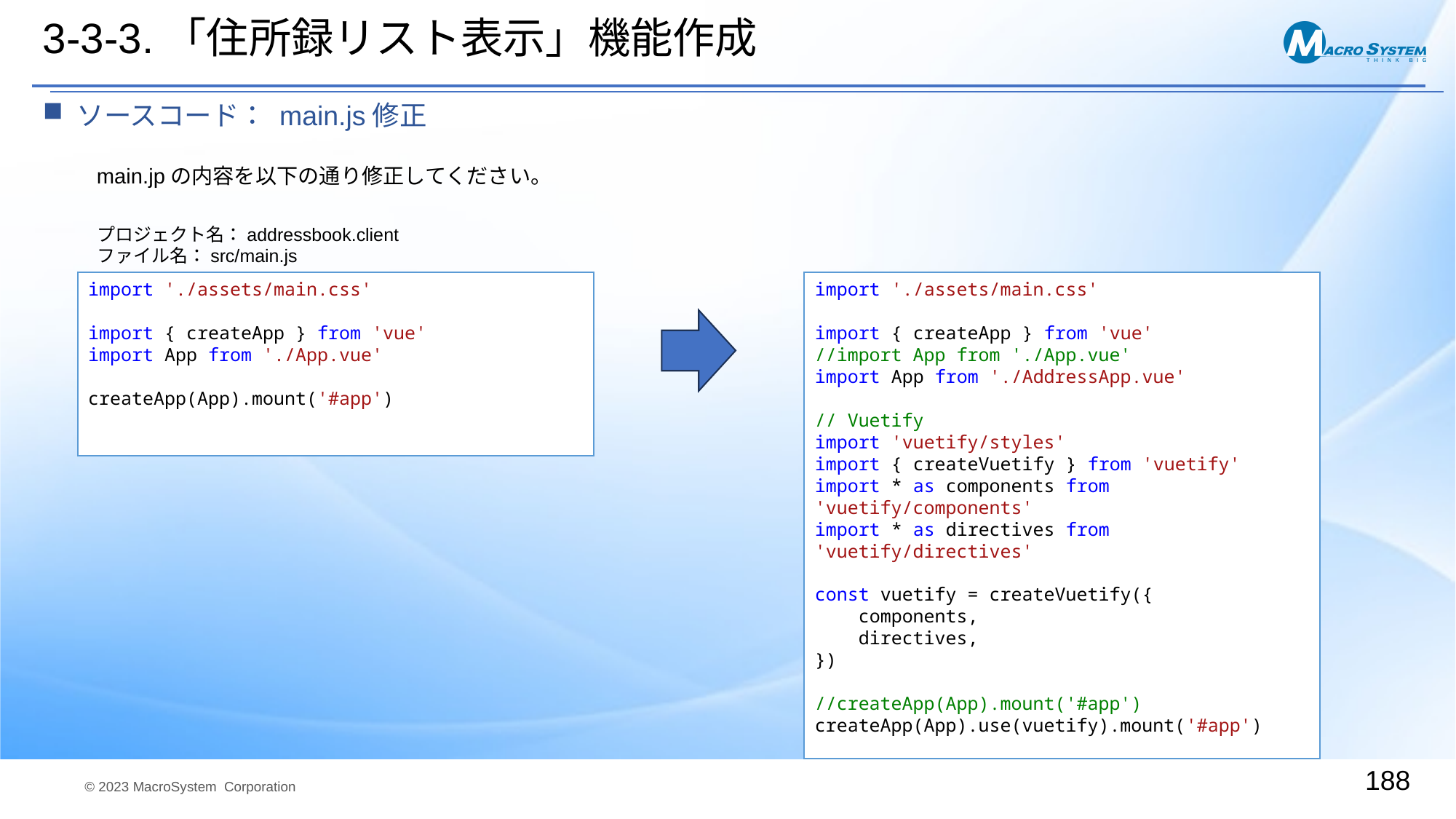

# 3-3-3.「住所録リスト表示」機能作成
ソースコード： main.js修正
main.jpの内容を以下の通り修正してください。
プロジェクト名：addressbook.client
ファイル名：src/main.js
import './assets/main.css'

import { createApp } from 'vue'
//import App from './App.vue'
import App from './AddressApp.vue'

// Vuetify
import 'vuetify/styles'
import { createVuetify } from 'vuetify'
import * as components from 'vuetify/components'
import * as directives from 'vuetify/directives'

const vuetify = createVuetify({
    components,
    directives,
})

//createApp(App).mount('#app')
createApp(App).use(vuetify).mount('#app')

import './assets/main.css'

import { createApp } from 'vue'
import App from './App.vue'

createApp(App).mount('#app')